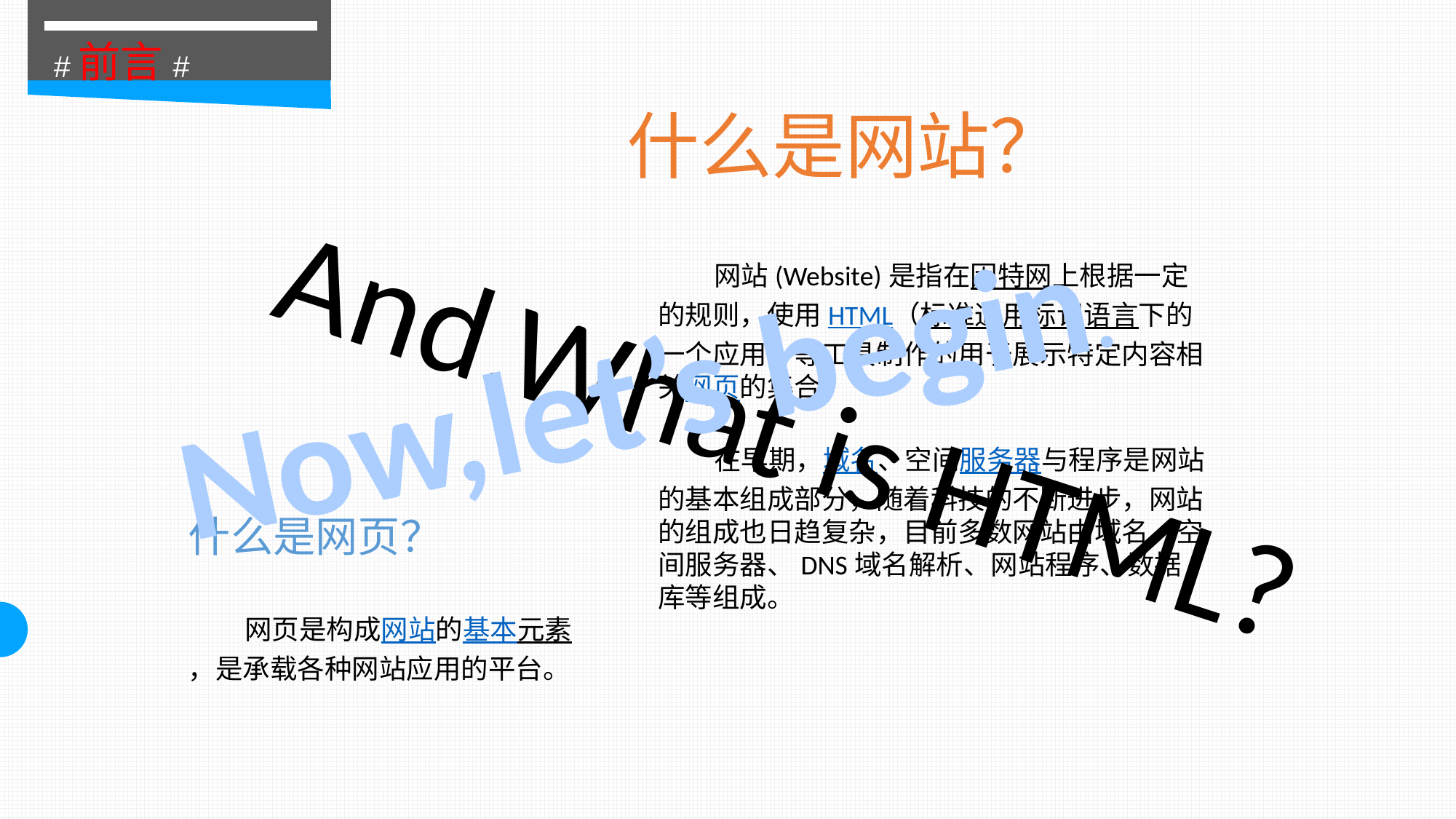

#前言#
什么是网站？
        网站(Website)是指在因特网上根据一定的规则，使用HTML（标准通用标记语言下的一个应用）等工具制作的用于展示特定内容相关网页的集合。

        在早期，域名、空间服务器与程序是网站的基本组成部分，随着科技的不断进步，网站的组成也日趋复杂，目前多数网站由域名、空间服务器、DNS域名解析、网站程序、数据库等组成。
Now,let’s begin.
And.What is HTML?

什么是网页？

        网页是构成网站的基本元素，是承载各种网站应用的平台。